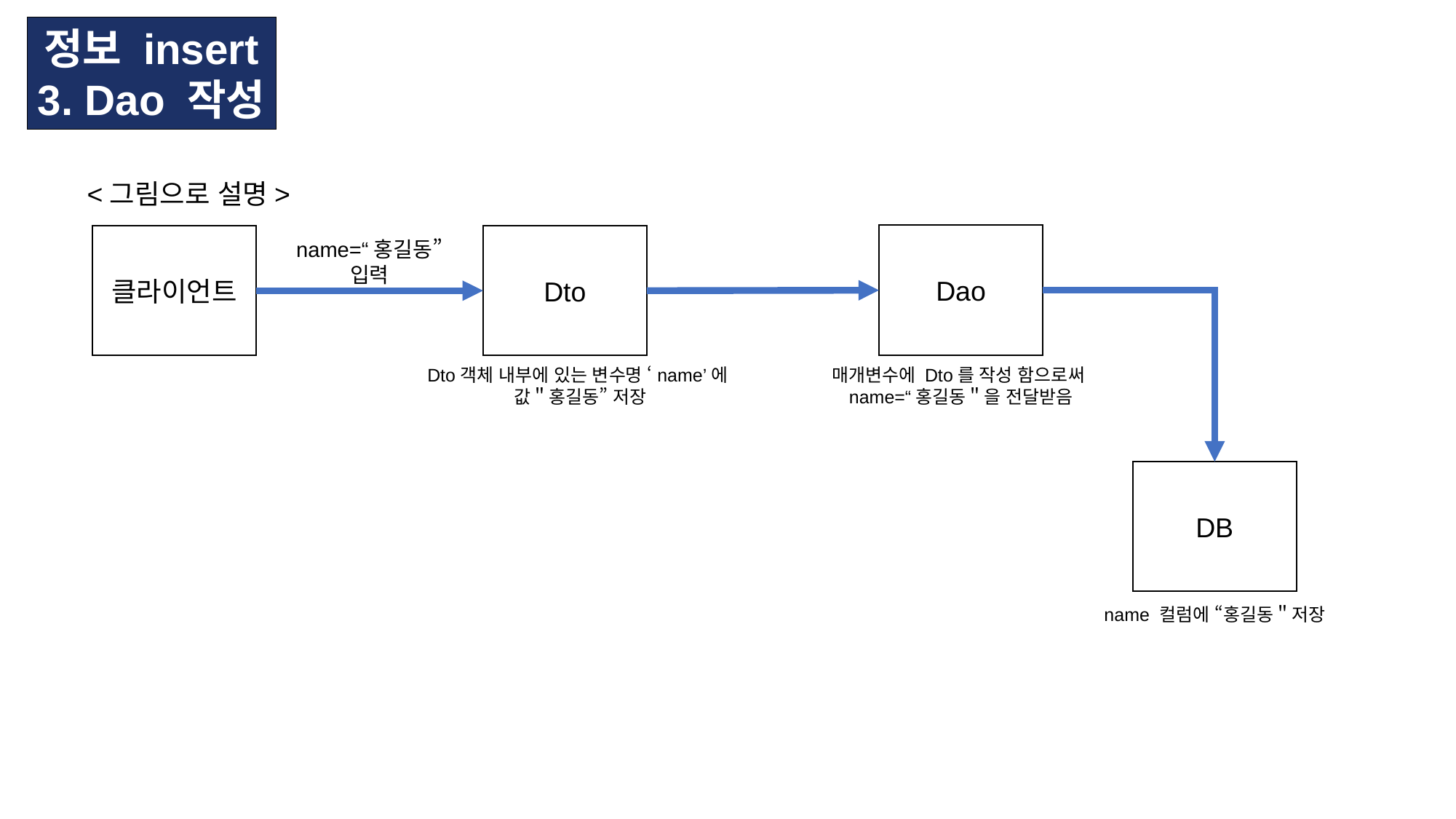

정보 insert
3. Dao 작성
<그림으로 설명>
Dao
Dto
클라이언트
name=“홍길동”
입력
Dto객체 내부에 있는 변수명 ‘name’에
값＂홍길동” 저장
매개변수에 Dto를 작성 함으로써
name=“홍길동＂을 전달받음
DB
name 컬럼에 “홍길동＂저장